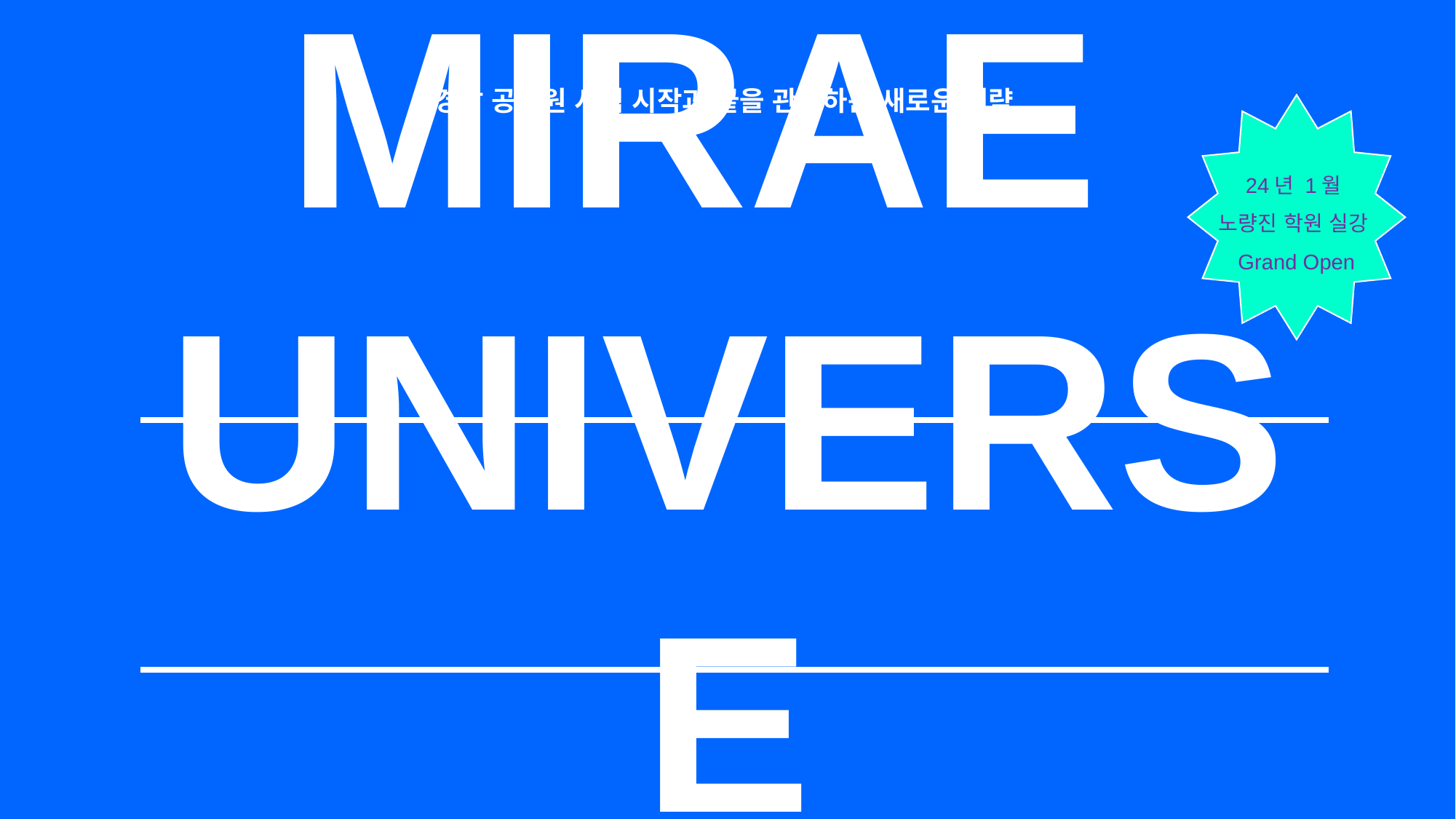

section0
경찰 공무원 시험 시작과 끝을 관통하는 새로운 전략
section1

MIRAE
UNIVERSE
24년 1월
노량진 학원 실강
Grand Open
|  |
| --- |